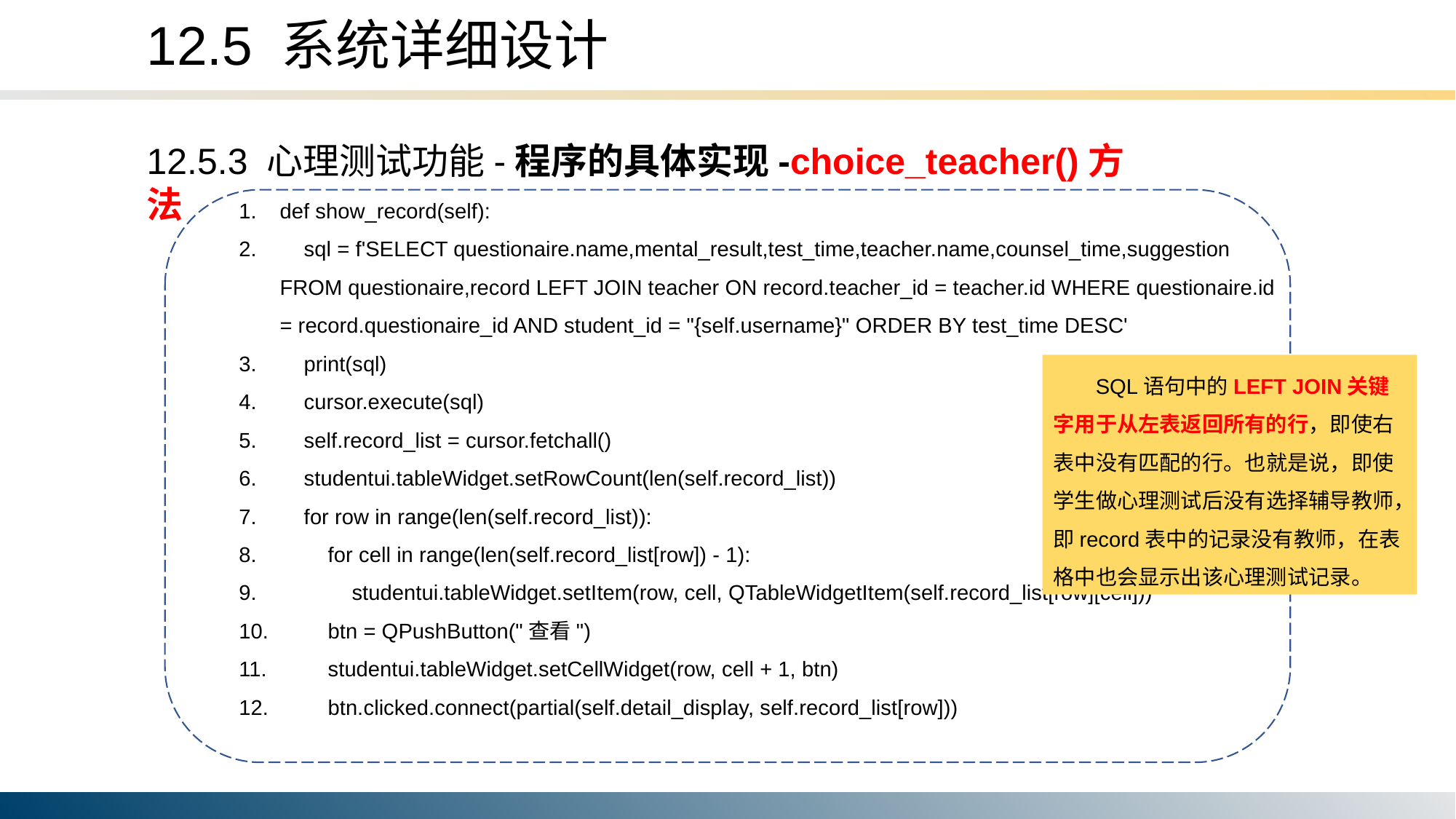

12.5 系统详细设计
12.5.3 心理测试功能-程序的具体实现-choice_teacher()方法
def show_record(self):
    sql = f'SELECT questionaire.name,mental_result,test_time,teacher.name,counsel_time,suggestion FROM questionaire,record LEFT JOIN teacher ON record.teacher_id = teacher.id WHERE questionaire.id = record.questionaire_id AND student_id = "{self.username}" ORDER BY test_time DESC'
    print(sql)
    cursor.execute(sql)
    self.record_list = cursor.fetchall()
    studentui.tableWidget.setRowCount(len(self.record_list))
    for row in range(len(self.record_list)):
        for cell in range(len(self.record_list[row]) - 1):
            studentui.tableWidget.setItem(row, cell, QTableWidgetItem(self.record_list[row][cell]))
        btn = QPushButton("查看")
        studentui.tableWidget.setCellWidget(row, cell + 1, btn)
        btn.clicked.connect(partial(self.detail_display, self.record_list[row]))

SQL语句中的LEFT JOIN关键字用于从左表返回所有的行，即使右表中没有匹配的行。也就是说，即使学生做心理测试后没有选择辅导教师，即record表中的记录没有教师，在表格中也会显示出该心理测试记录。